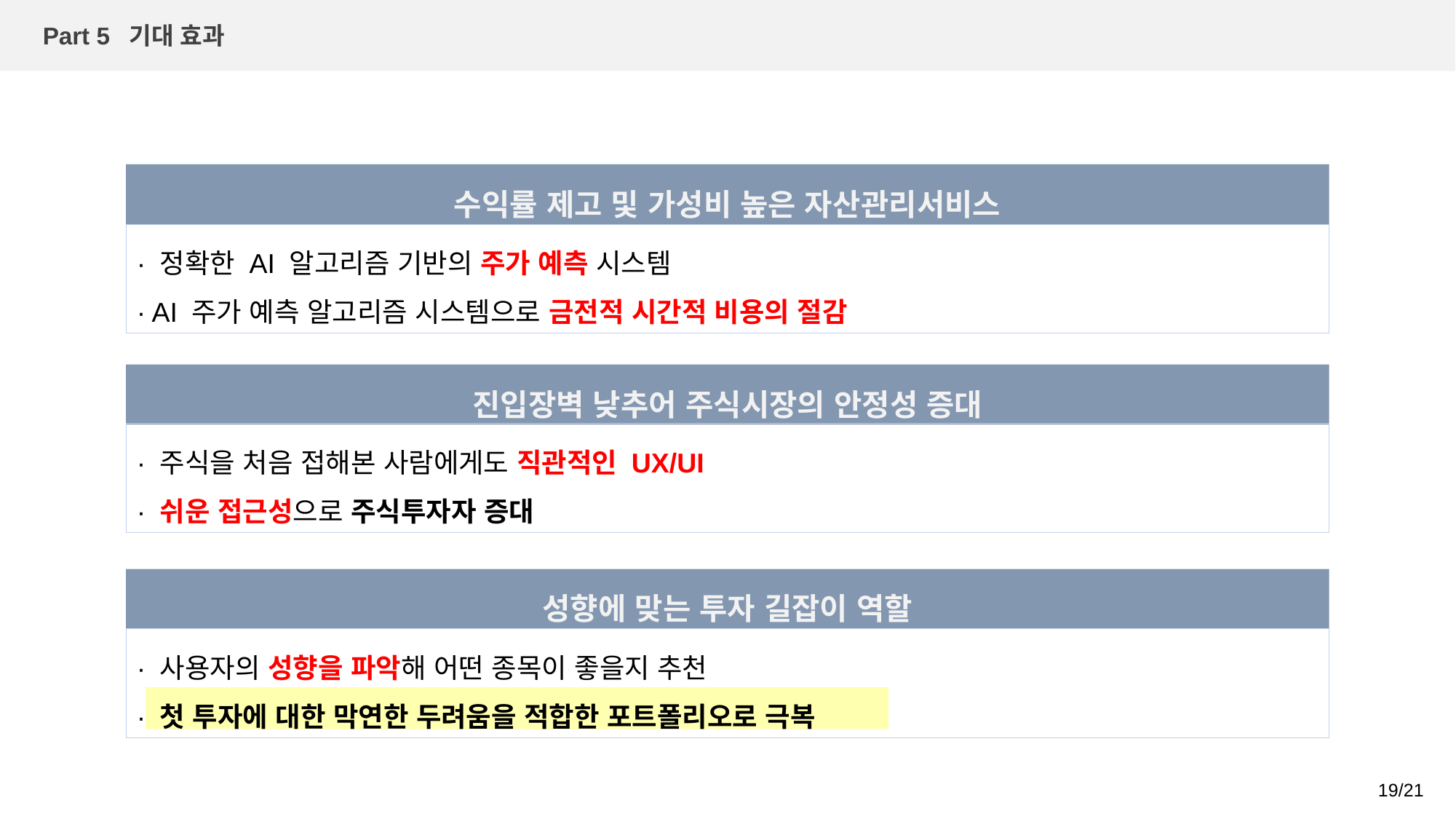

Part 5  기대 효과
수익률 제고 및 가성비 높은 자산관리서비스
· 정확한 AI 알고리즘 기반의 주가 예측 시스템
· AI 주가 예측 알고리즘 시스템으로 금전적 시간적 비용의 절감
진입장벽 낮추어 주식시장의 안정성 증대
· 주식을 처음 접해본 사람에게도 직관적인 UX/UI
· 쉬운 접근성으로 주식투자자 증대
성향에 맞는 투자 길잡이 역할
· 사용자의 성향을 파악해 어떤 종목이 좋을지 추천
· 첫 투자에 대한 막연한 두려움을 적합한 포트폴리오로 극복